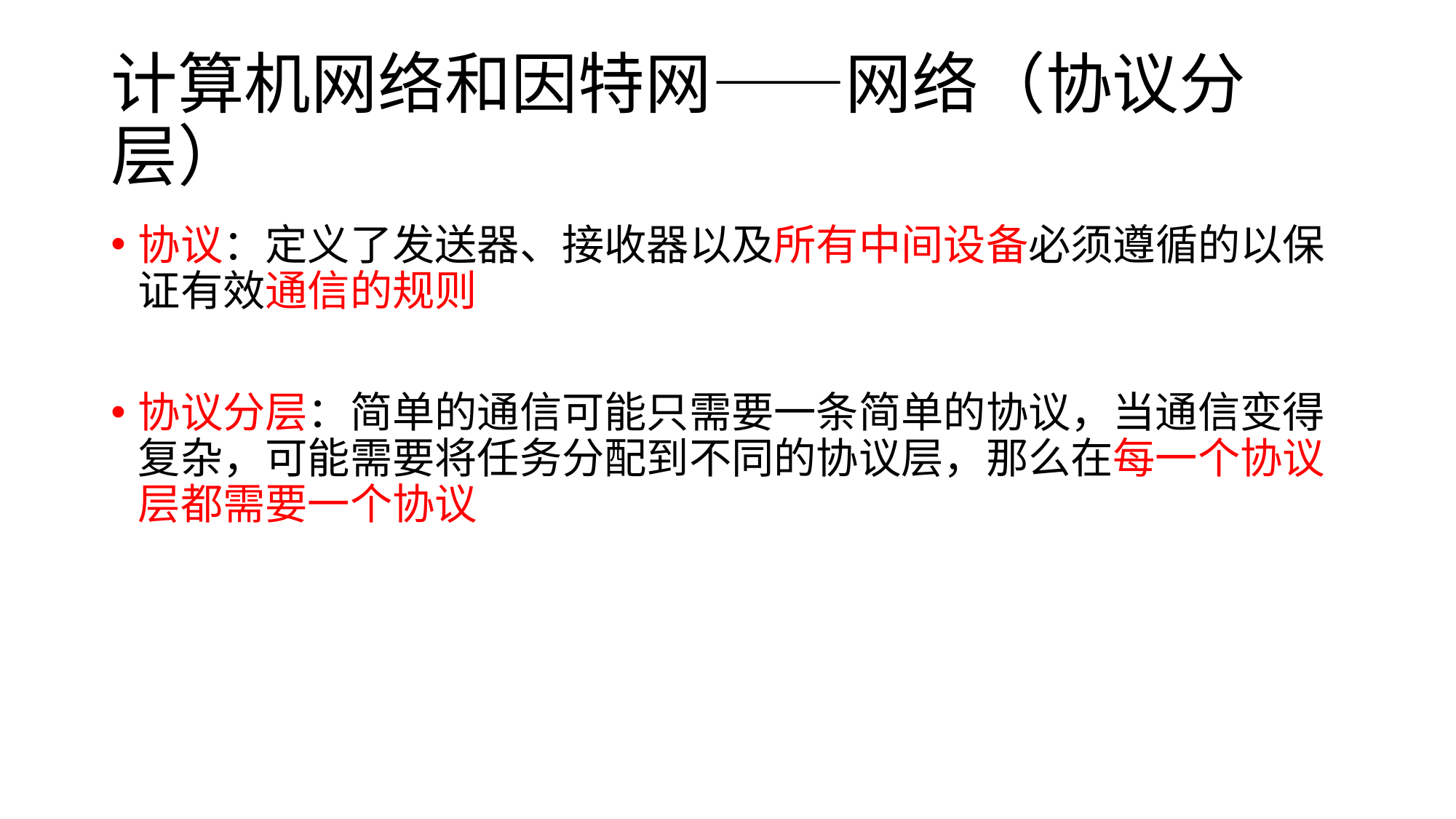

# 计算机网络和因特网——网络（协议分层）
协议：定义了发送器、接收器以及所有中间设备必须遵循的以保证有效通信的规则

协议分层：简单的通信可能只需要一条简单的协议，当通信变得复杂，可能需要将任务分配到不同的协议层，那么在每一个协议层都需要一个协议